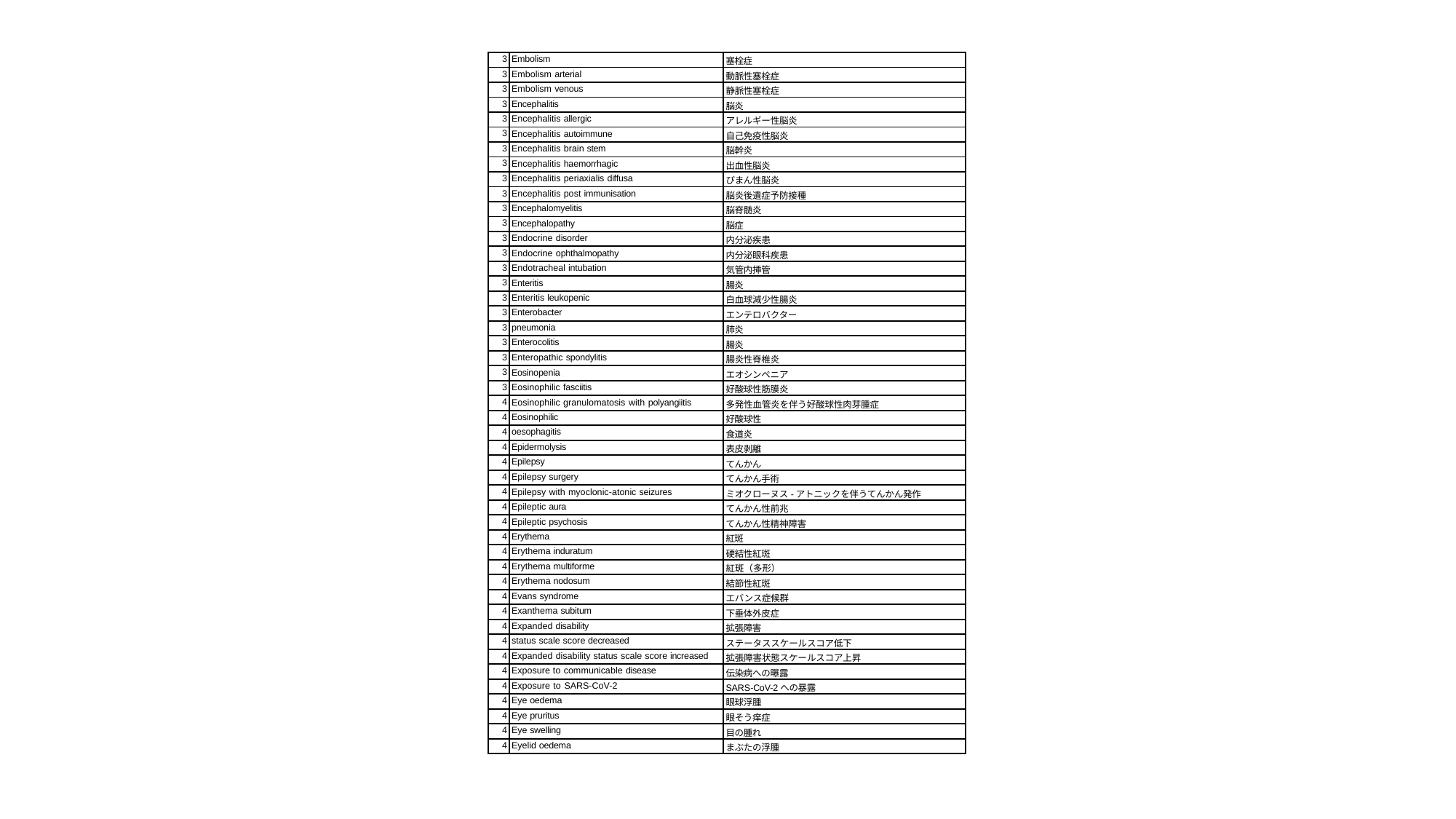

| 3 | Embolism | 塞栓症 |
| --- | --- | --- |
| 3 | Embolism arterial | 動脈性塞栓症 |
| 3 | Embolism venous | 静脈性塞栓症 |
| 3 | Encephalitis | 脳炎 |
| 3 | Encephalitis allergic | アレルギー性脳炎 |
| 3 | Encephalitis autoimmune | 自己免疫性脳炎 |
| 3 | Encephalitis brain stem | 脳幹炎 |
| 3 | Encephalitis haemorrhagic | 出血性脳炎 |
| 3 | Encephalitis periaxialis diffusa | びまん性脳炎 |
| 3 | Encephalitis post immunisation | 脳炎後遺症予防接種 |
| 3 | Encephalomyelitis | 脳脊髄炎 |
| 3 | Encephalopathy | 脳症 |
| 3 | Endocrine disorder | 内分泌疾患 |
| 3 | Endocrine ophthalmopathy | 内分泌眼科疾患 |
| 3 | Endotracheal intubation | 気管内挿管 |
| 3 | Enteritis | 腸炎 |
| 3 | Enteritis leukopenic | 白血球減少性腸炎 |
| 3 | Enterobacter | エンテロバクター |
| 3 | pneumonia | 肺炎 |
| 3 | Enterocolitis | 腸炎 |
| 3 | Enteropathic spondylitis | 腸炎性脊椎炎 |
| 3 | Eosinopenia | エオシンペニア |
| 3 | Eosinophilic fasciitis | 好酸球性筋膜炎 |
| 4 | Eosinophilic granulomatosis with polyangiitis | 多発性血管炎を伴う好酸球性肉芽腫症 |
| 4 | Eosinophilic | 好酸球性 |
| 4 | oesophagitis | 食道炎 |
| 4 | Epidermolysis | 表皮剥離 |
| 4 | Epilepsy | てんかん |
| 4 | Epilepsy surgery | てんかん手術 |
| 4 | Epilepsy with myoclonic-atonic seizures | ミオクローヌス-アトニックを伴うてんかん発作 |
| 4 | Epileptic aura | てんかん性前兆 |
| 4 | Epileptic psychosis | てんかん性精神障害 |
| 4 | Erythema | 紅斑 |
| 4 | Erythema induratum | 硬結性紅斑 |
| 4 | Erythema multiforme | 紅斑（多形） |
| 4 | Erythema nodosum | 結節性紅斑 |
| 4 | Evans syndrome | エバンス症候群 |
| 4 | Exanthema subitum | 下垂体外皮症 |
| 4 | Expanded disability | 拡張障害 |
| 4 | status scale score decreased | ステータススケールスコア低下 |
| 4 | Expanded disability status scale score increased | 拡張障害状態スケールスコア上昇 |
| 4 | Exposure to communicable disease | 伝染病への曝露 |
| 4 | Exposure to SARS-CoV-2 | SARS-CoV-2への暴露 |
| 4 | Eye oedema | 眼球浮腫 |
| 4 | Eye pruritus | 眼そう痒症 |
| 4 | Eye swelling | 目の腫れ |
| 4 | Eyelid oedema | まぶたの浮腫 |
102 / 29 ページ